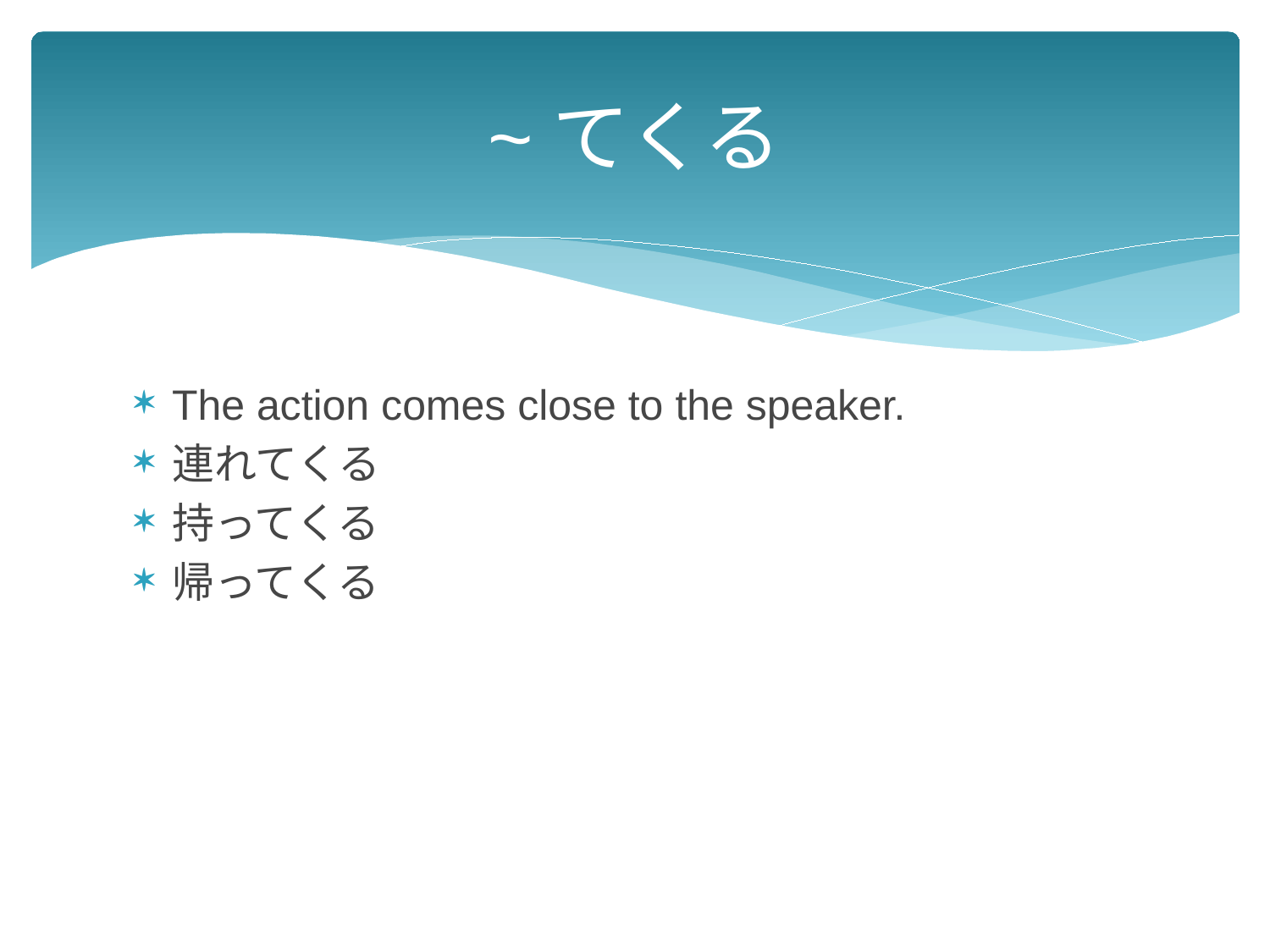

# ~てくる
The action comes close to the speaker.
連れてくる
持ってくる
帰ってくる